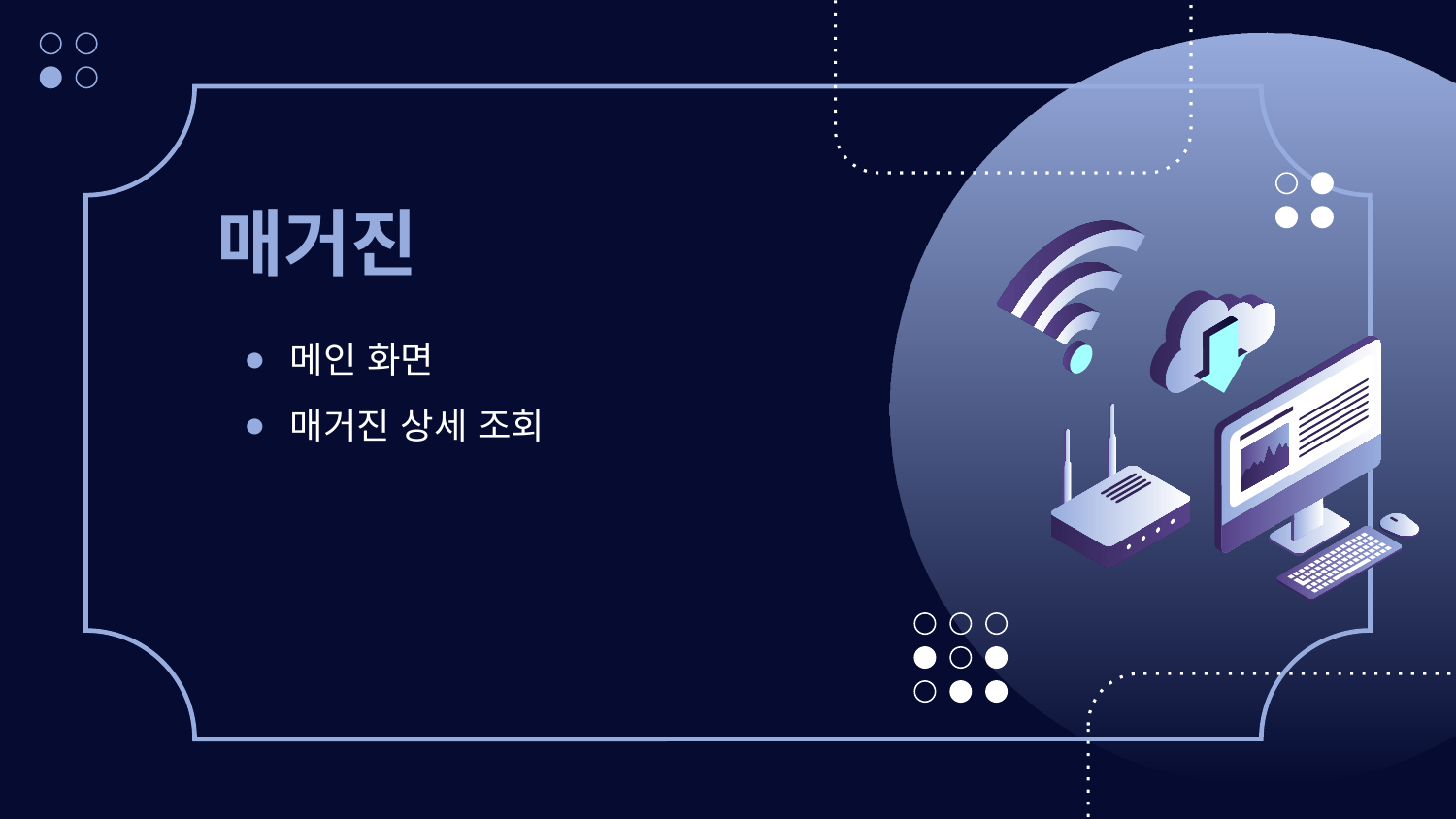

# 매거진

메인 화면
매거진 상세 조회